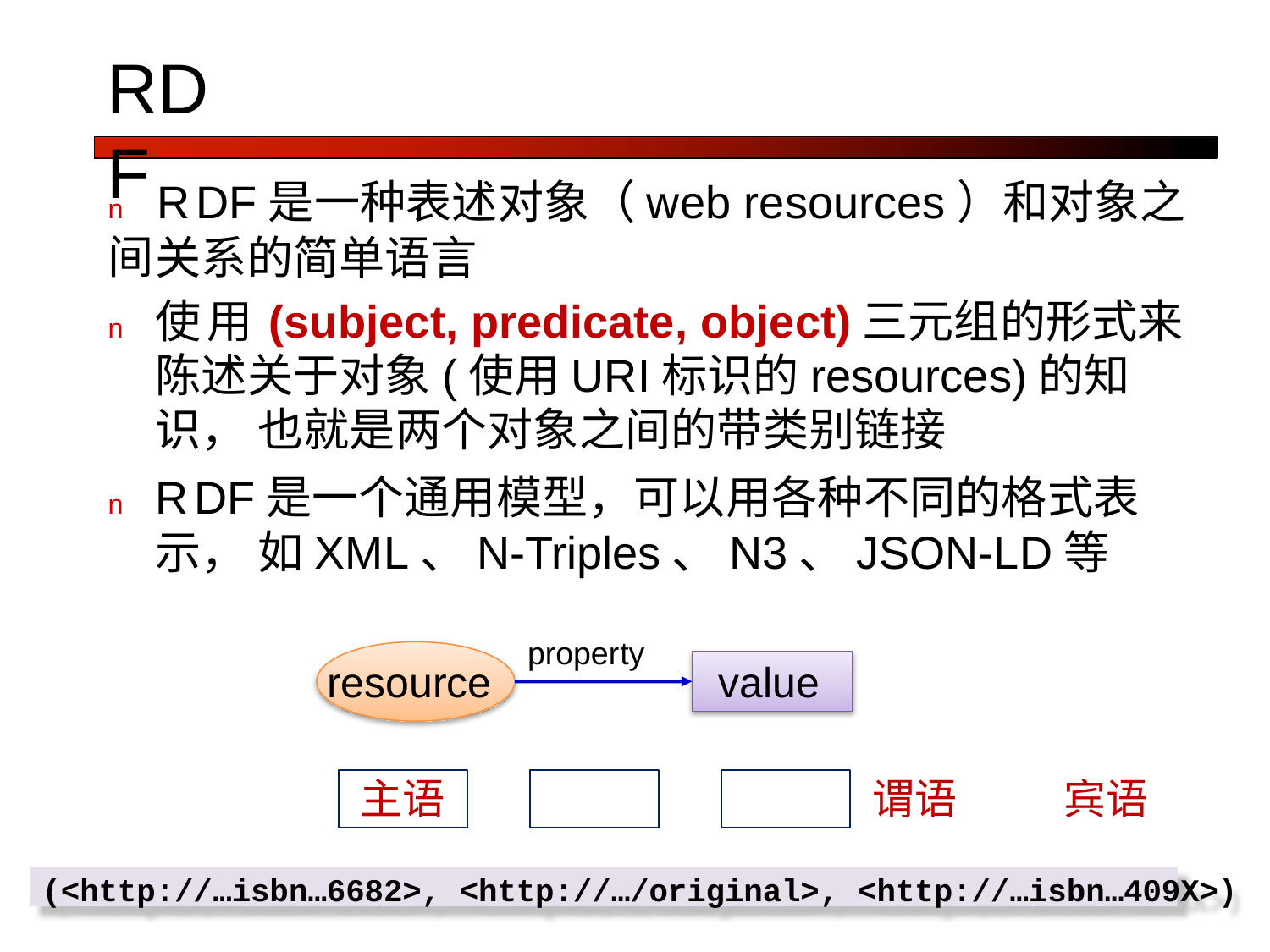

RDF

n	RDF是一种表述对象（web resources）和对象之间
关系的简单语言

n	使用(subject, predicate, object)三元组的形式来 陈述关于对象(使用URI标识的resources)的知识， 也就是两个对象之间的带类别链接

n	RDF是一个通用模型，可以用各种不同的格式表示， 如XML、N-Triples、N3、JSON-LD等
property

resource
value

主语	谓语	宾语

(<http://…isbn…6682>, <http://…/original>, <http://…isbn…409X>)